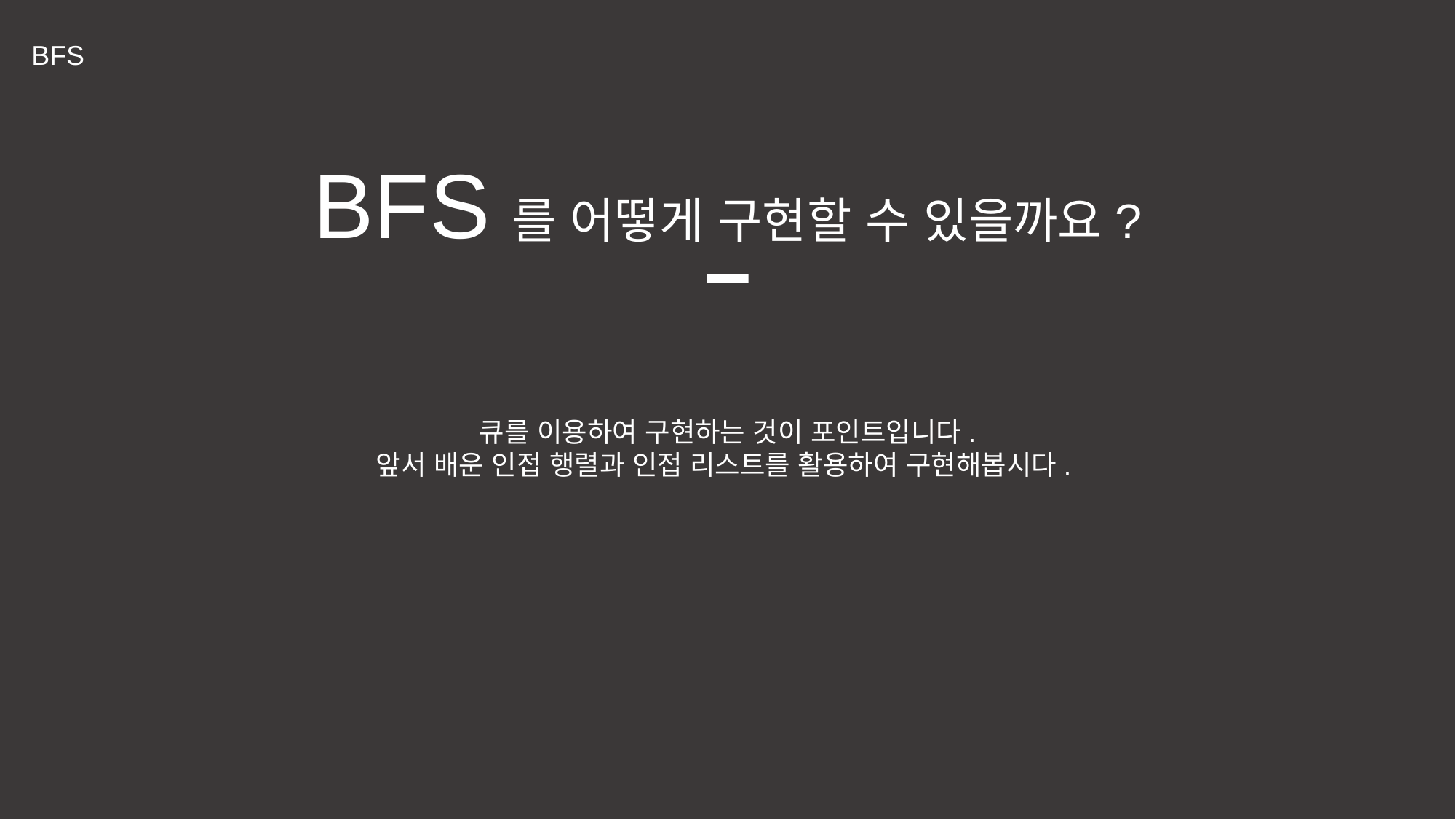

BFS
BFS를 어떻게 구현할 수 있을까요?

큐를 이용하여 구현하는 것이 포인트입니다.
앞서 배운 인접 행렬과 인접 리스트를 활용하여 구현해봅시다.